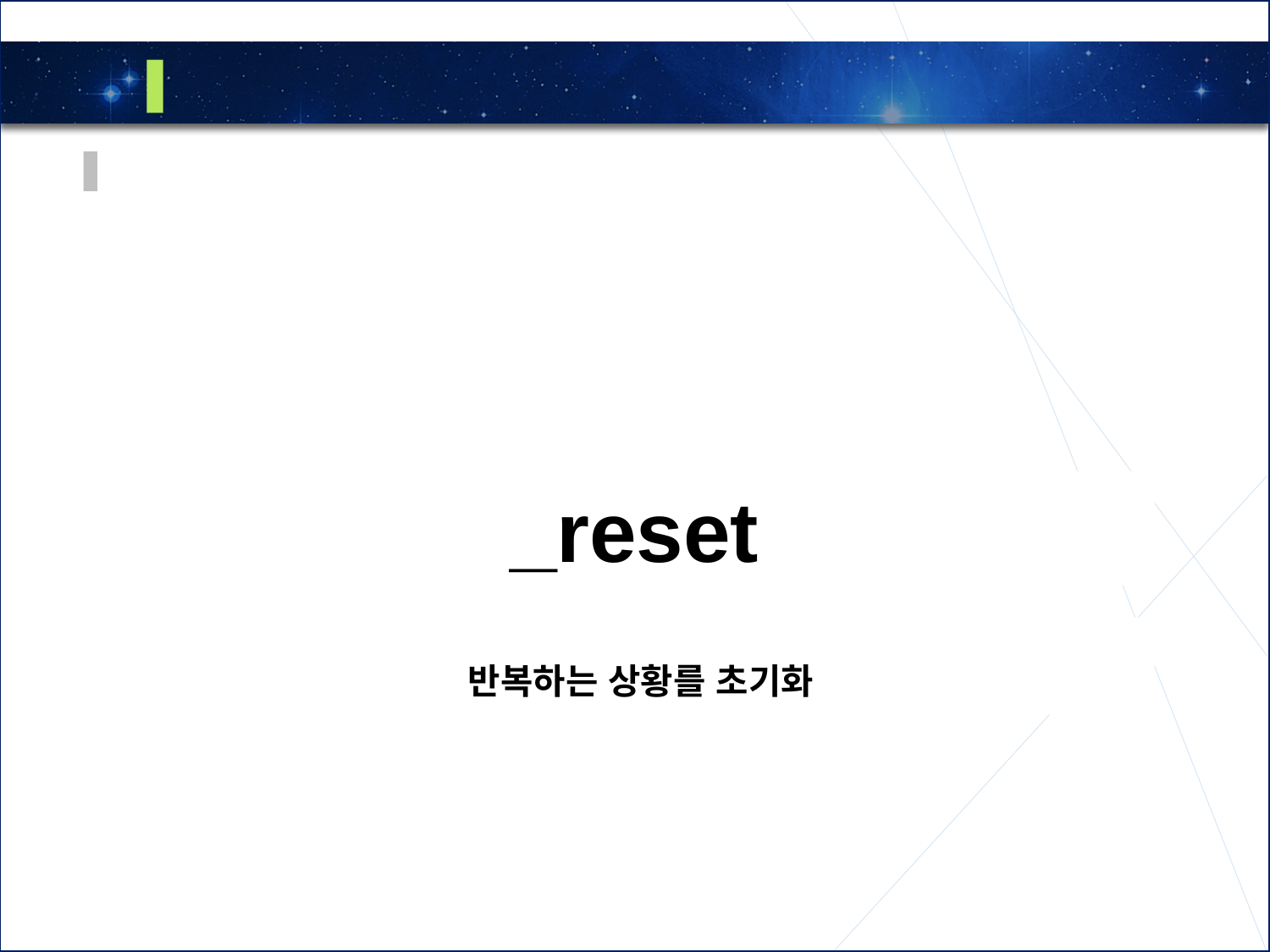

3
OpenAi Gym 환경

 _reset
 반복하는 상황를 초기화